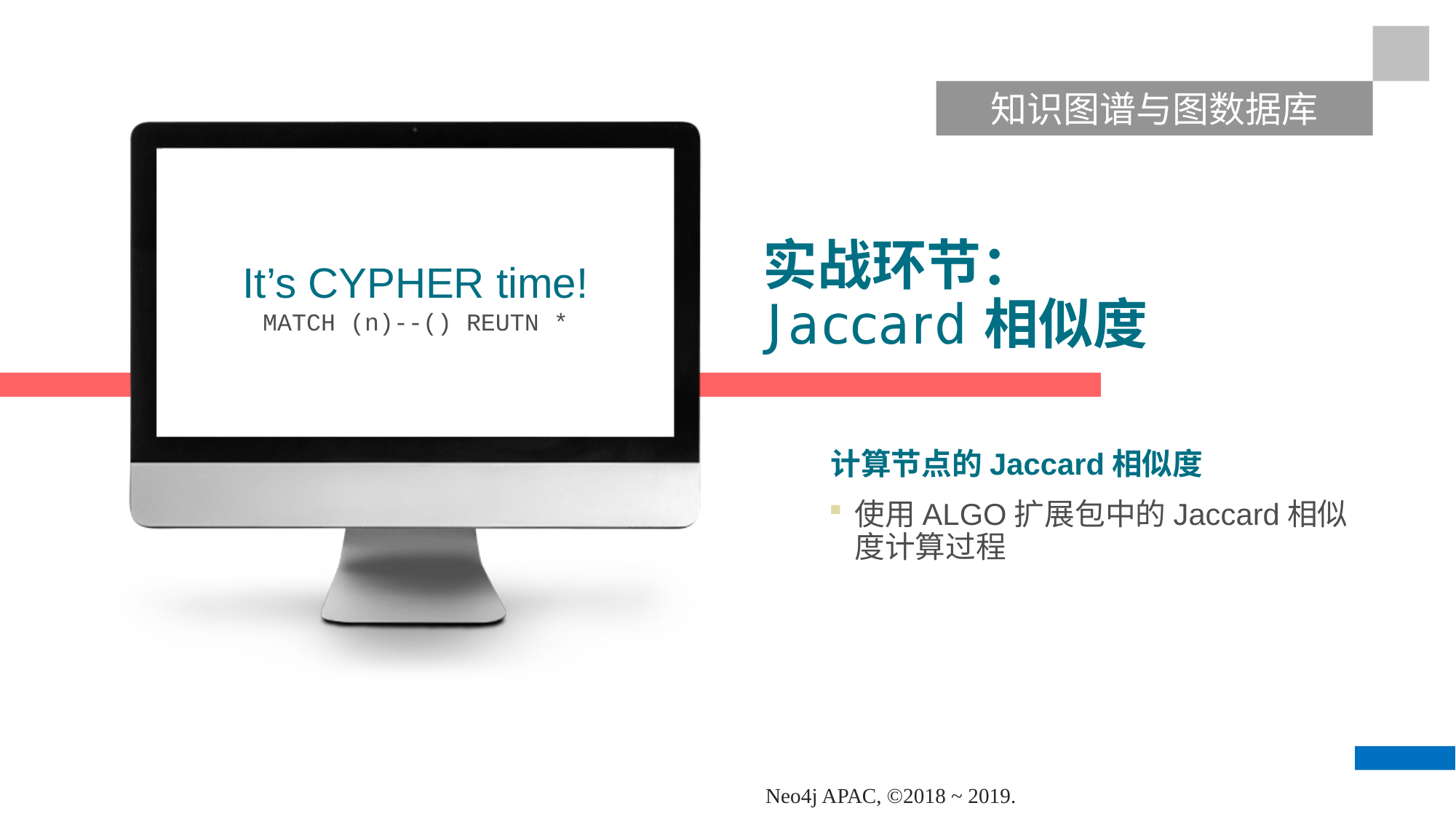

知识图谱与图数据库

It’s CYPHER time!
MATCH (n)--() REUTN *

# 实战环节： Jaccard相似度
计算节点的Jaccard相似度
使用ALGO扩展包中的Jaccard相似度计算过程